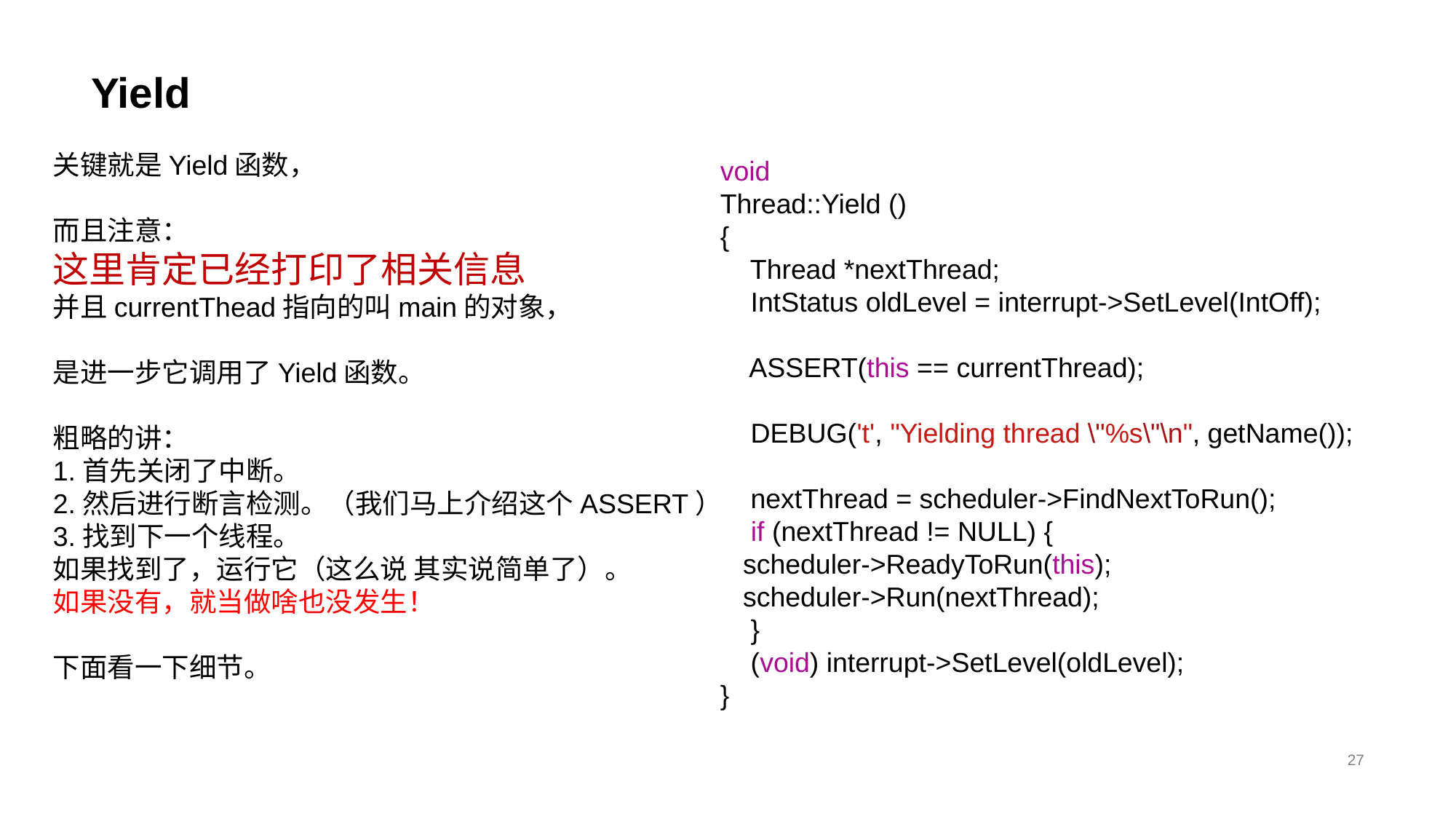

# Yield
关键就是Yield函数，

而且注意：
这里肯定已经打印了相关信息
并且currentThead指向的叫main的对象，

是进一步它调用了Yield函数。

粗略的讲：
1.首先关闭了中断。
2.然后进行断言检测。（我们马上介绍这个ASSERT）
3.找到下一个线程。
如果找到了，运行它（这么说 其实说简单了）。
如果没有，就当做啥也没发生！

下面看一下细节。
void
Thread::Yield ()
{
    Thread *nextThread;
    IntStatus oldLevel = interrupt->SetLevel(IntOff);
    ASSERT(this == currentThread);
    DEBUG('t', "Yielding thread \"%s\"\n", getName());
    nextThread = scheduler->FindNextToRun();
    if (nextThread != NULL) {
   scheduler->ReadyToRun(this);
   scheduler->Run(nextThread);
    }
    (void) interrupt->SetLevel(oldLevel);
}
27